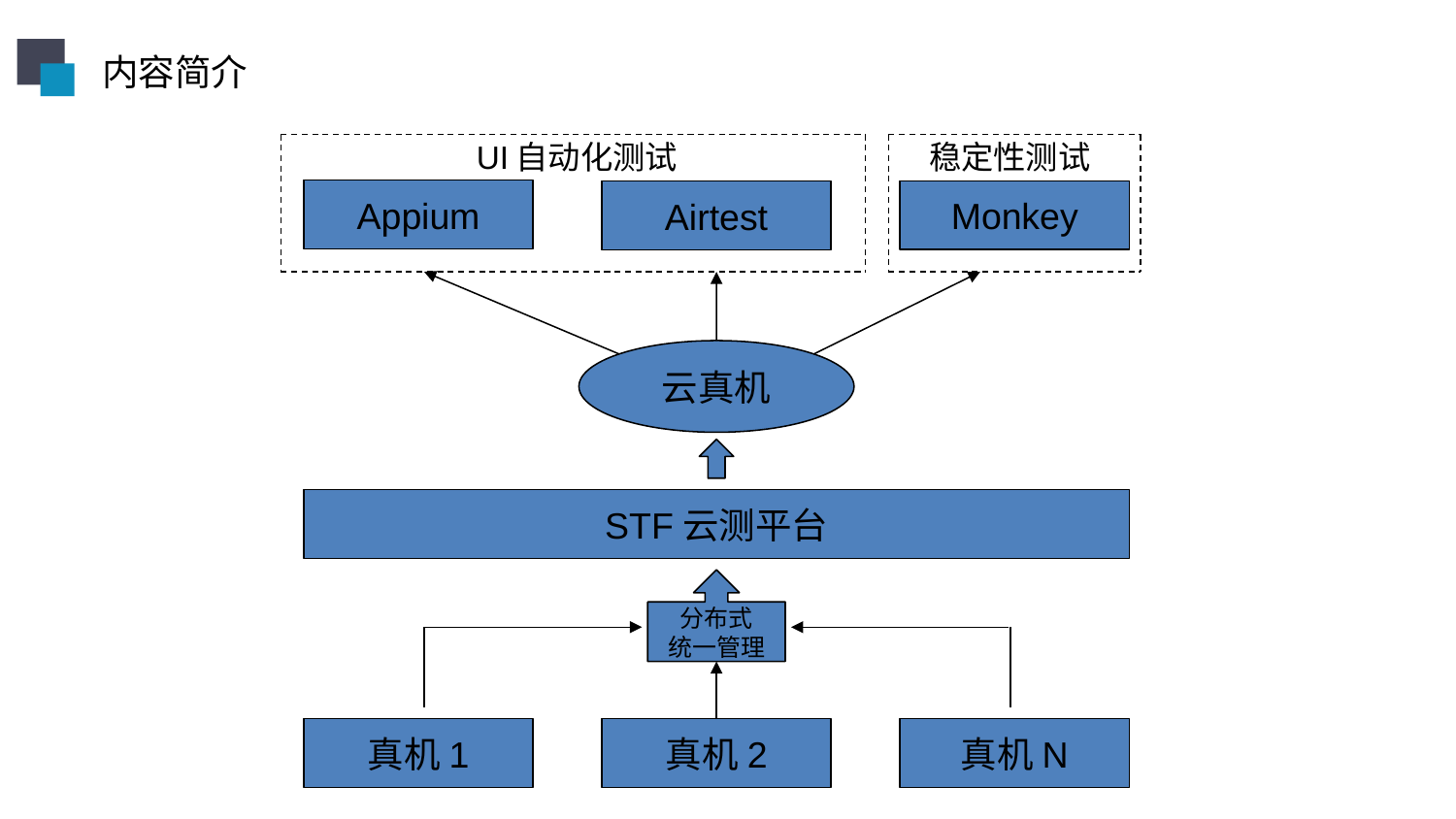

内容简介
UI自动化测试
稳定性测试
Appium
Monkey
Airtest
云真机

STF云测平台
分布式
统一管理
真机1
真机2
真机N